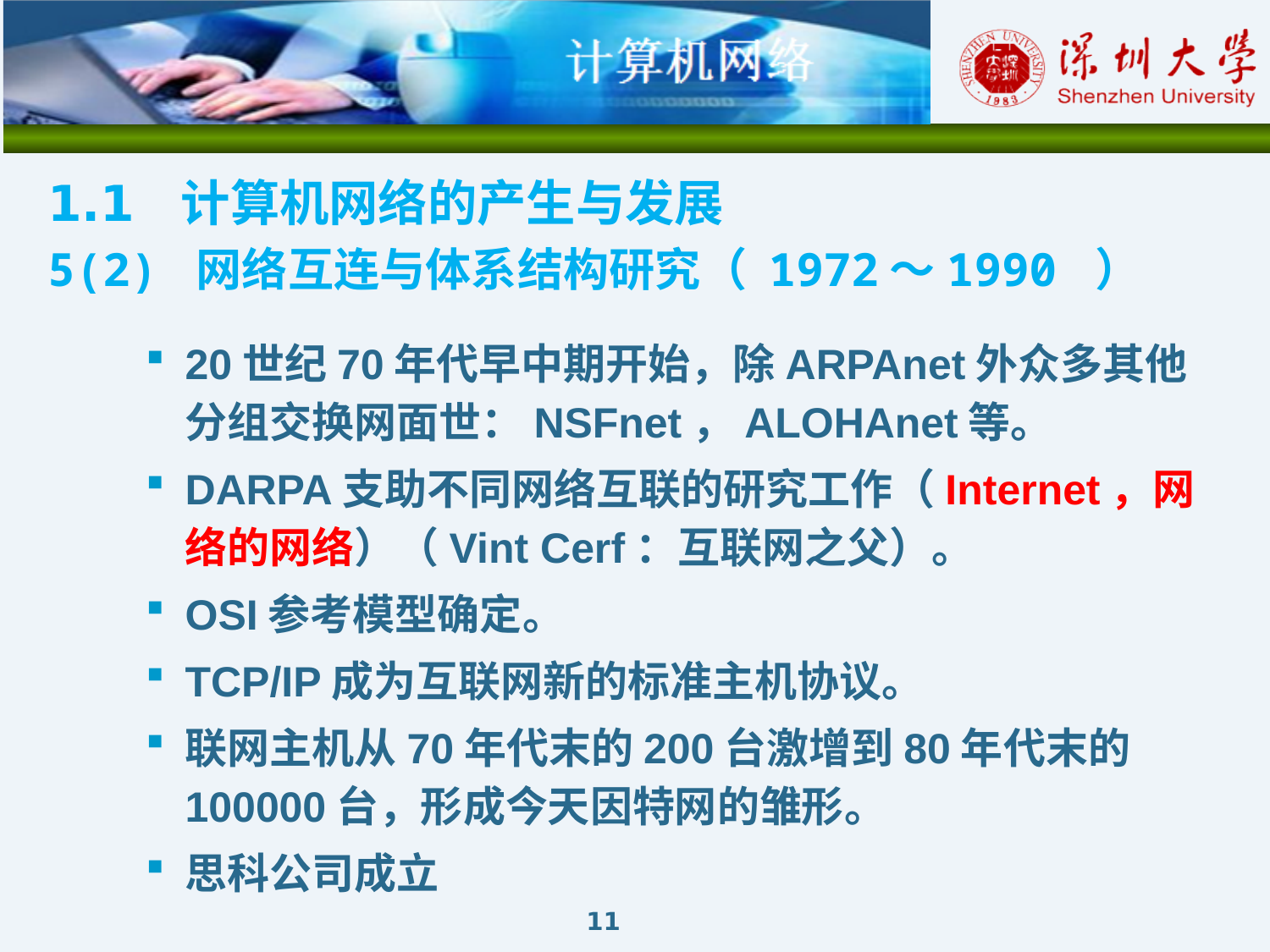

1.1  计算机网络的产生与发展
5(2) 网络互连与体系结构研究（ 1972～1990 ）

20世纪70年代早中期开始，除ARPAnet外众多其他分组交换网面世：NSFnet，ALOHAnet等。
DARPA支助不同网络互联的研究工作（Internet，网络的网络）（Vint Cerf：互联网之父）。
OSI参考模型确定。
TCP/IP成为互联网新的标准主机协议。
联网主机从70年代末的200台激增到80年代末的100000台，形成今天因特网的雏形。
思科公司成立

11